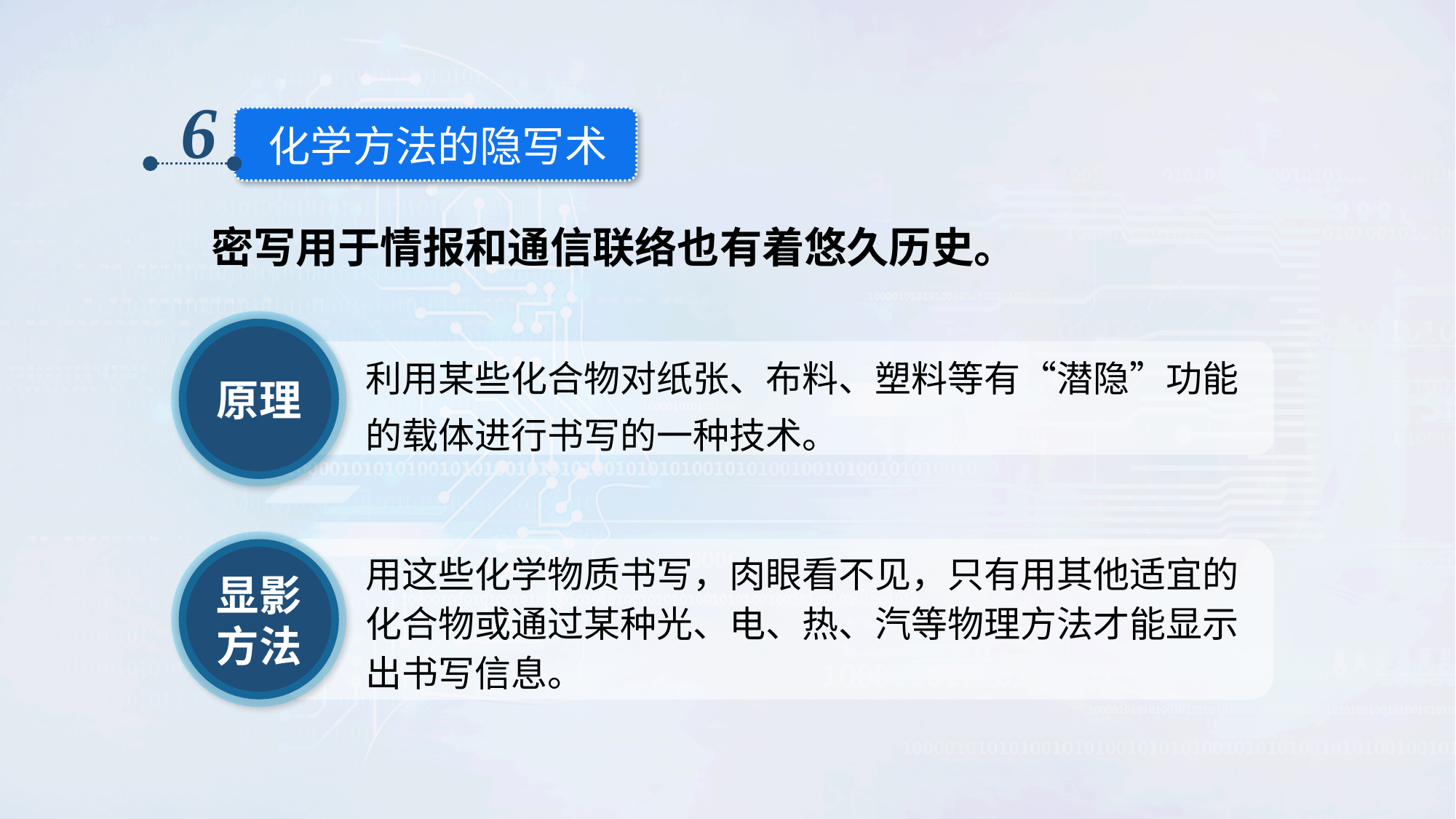

6

化学方法的隐写术
 密写用于情报和通信联络也有着悠久历史。

原理
利用某些化合物对纸张、布料、塑料等有“潜隐”功能的载体进行书写的一种技术。

用这些化学物质书写，肉眼看不见，只有用其他适宜的化合物或通过某种光、电、热、汽等物理方法才能显示出书写信息。

显影
方法